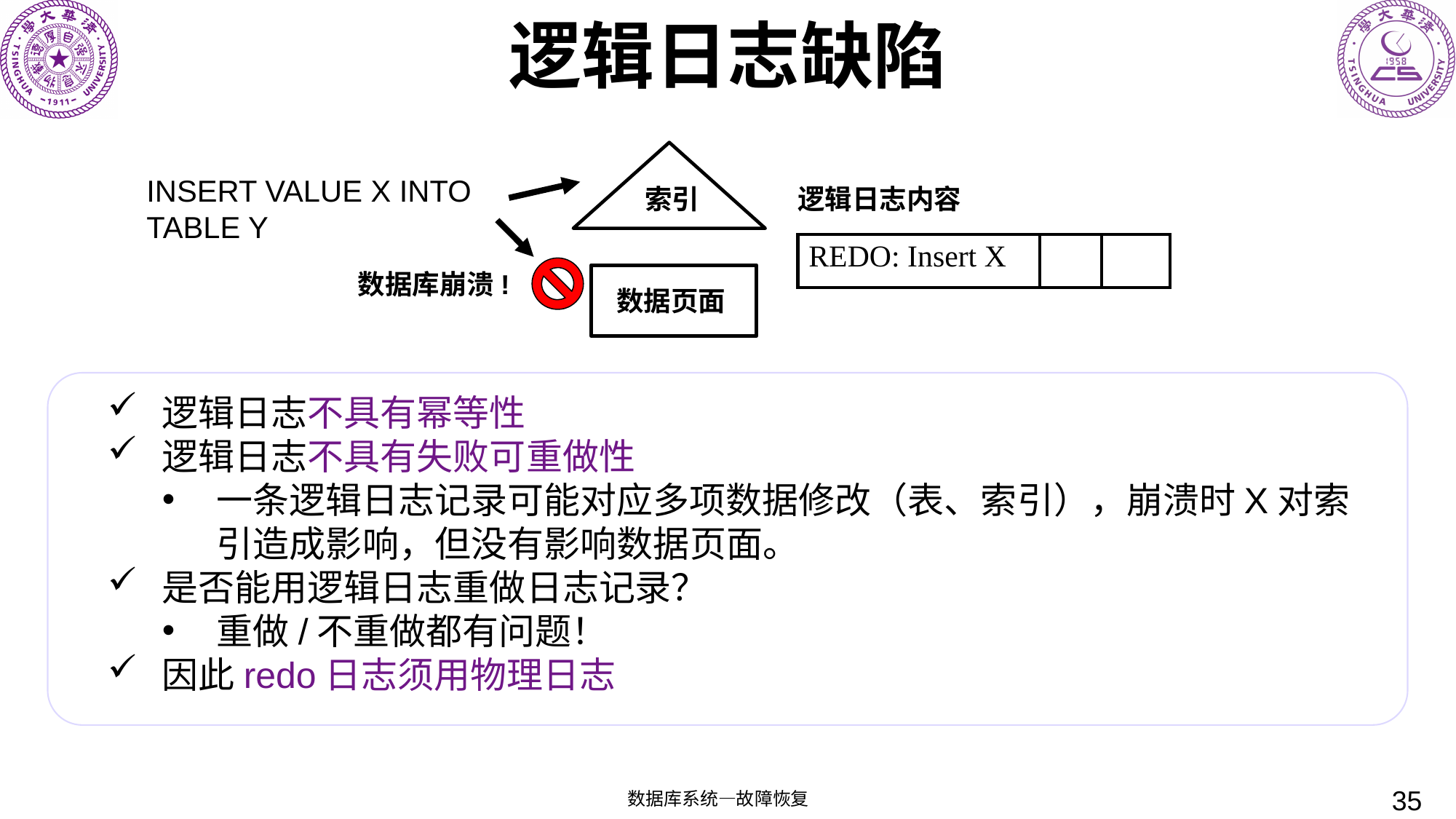

# 逻辑日志缺陷

INSERT VALUE X INTO TABLE Y
索引
逻辑日志内容
| REDO: Insert X |  |  |
| --- | --- | --- |

数据库崩溃!

数据页面

逻辑日志不具有幂等性
逻辑日志不具有失败可重做性
一条逻辑日志记录可能对应多项数据修改（表、索引），崩溃时X对索引造成影响，但没有影响数据页面。
是否能用逻辑日志重做日志记录？
重做/不重做都有问题！
因此redo日志须用物理日志
35
数据库系统—故障恢复